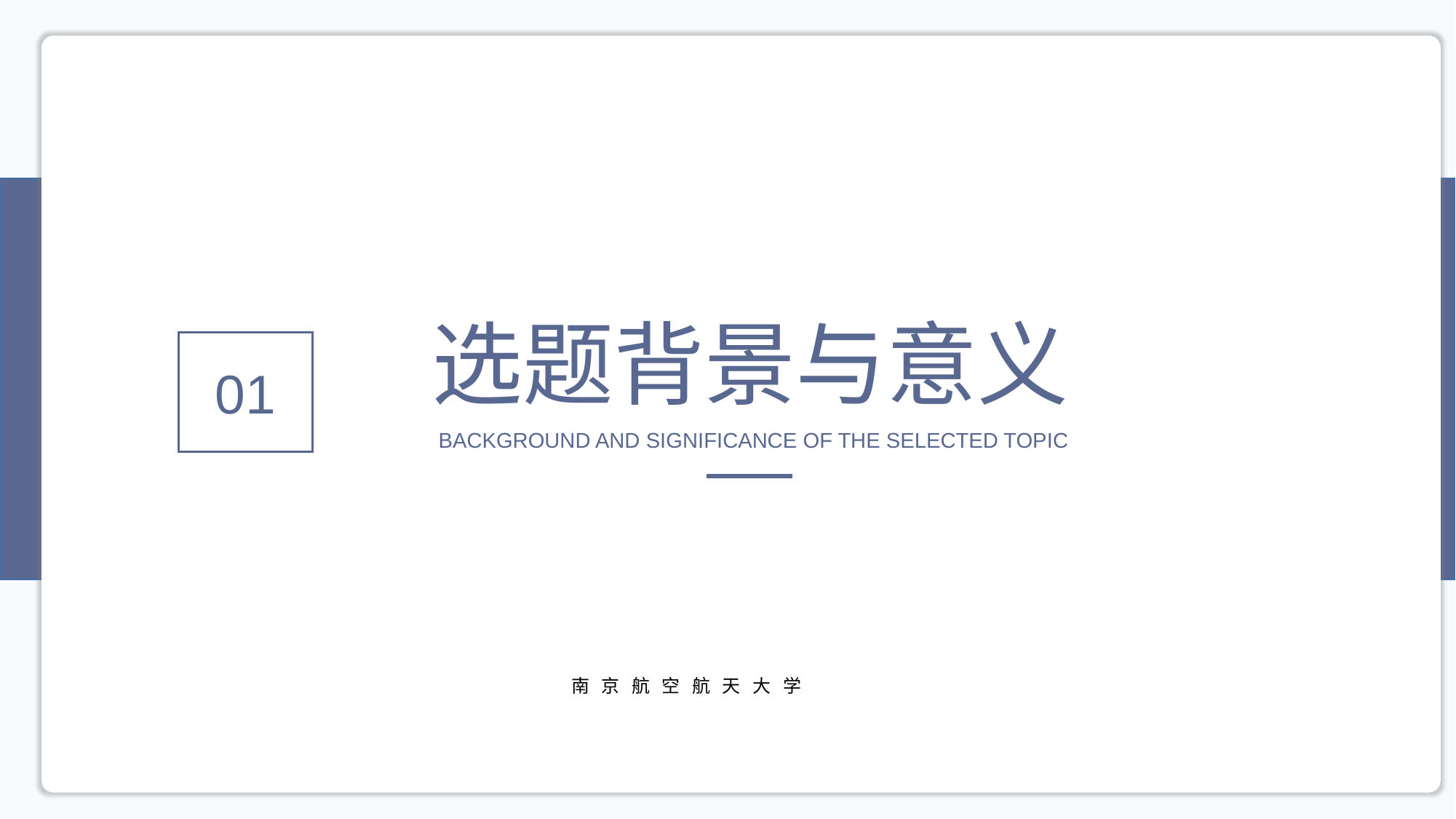

选题背景与意义
01
BACKGROUND AND SIGNIFICANCE OF THE SELECTED TOPIC
南京航空航天大学